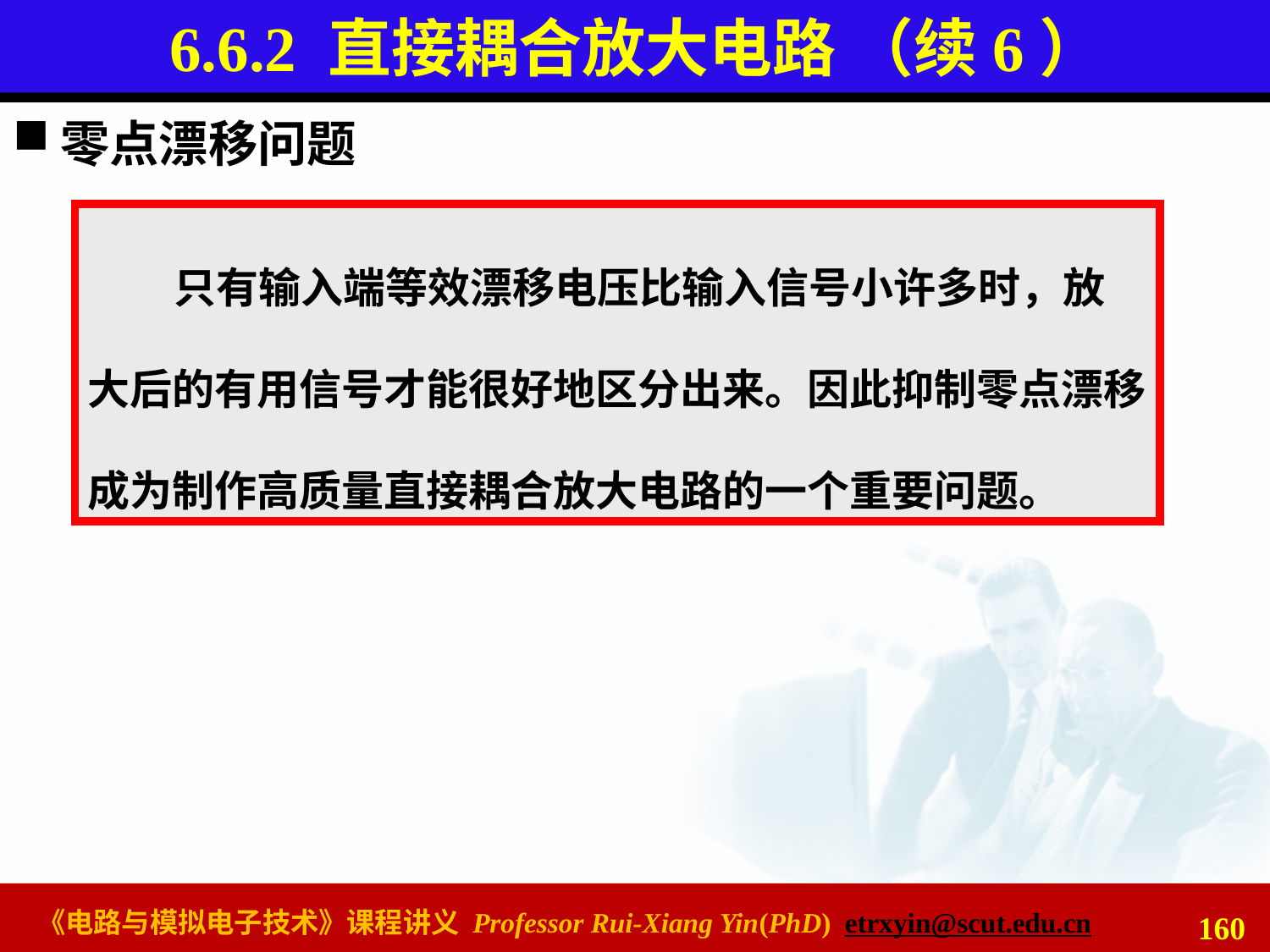

# 6.6.2 直接耦合放大电路 （续6）
零点漂移问题
        只有输入端等效漂移电压比输入信号小许多时，放大后的有用信号才能很好地区分出来。因此抑制零点漂移成为制作高质量直接耦合放大电路的一个重要问题。
160